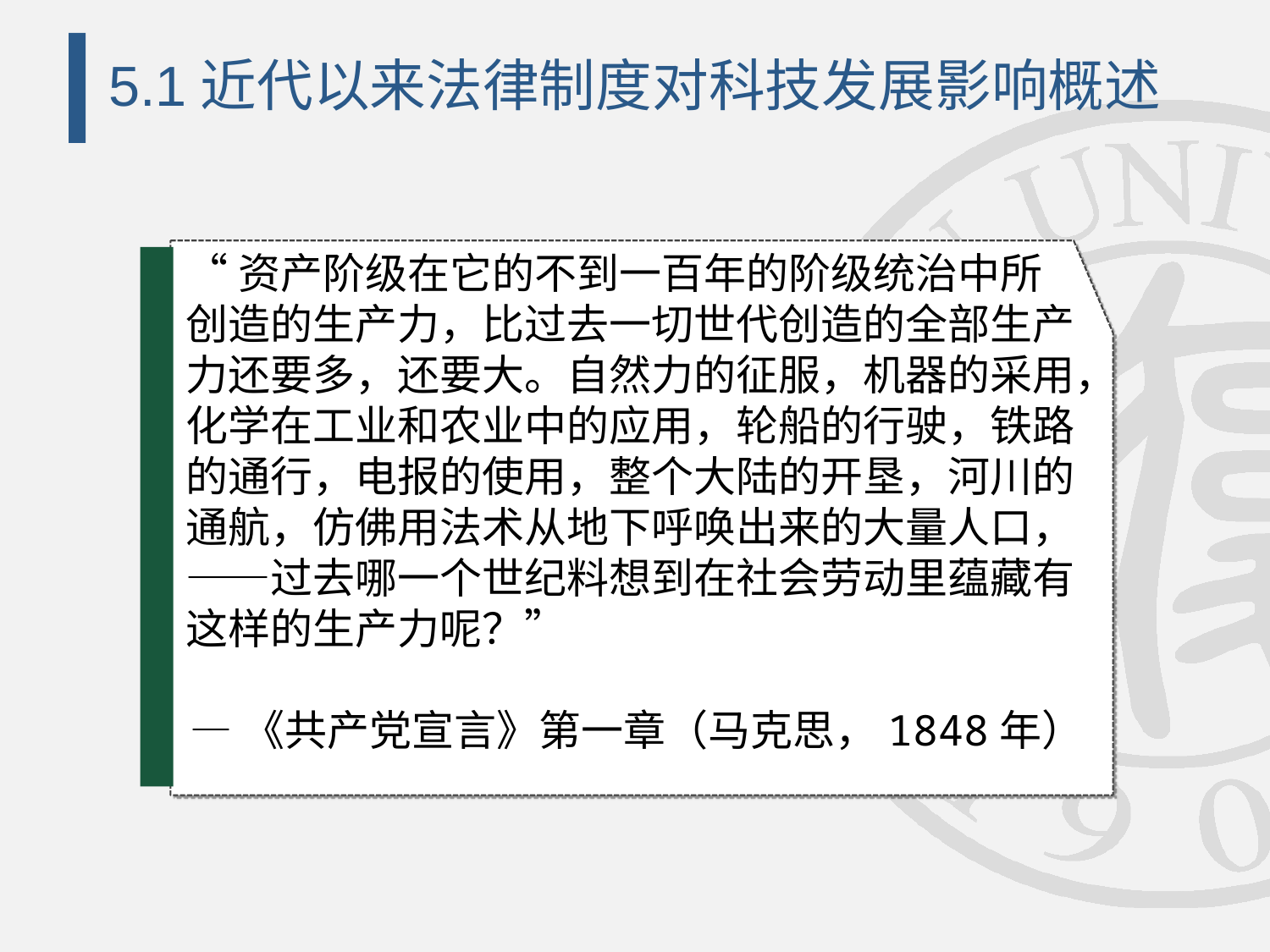

# 5.1近代以来法律制度对科技发展影响概述

“资产阶级在它的不到一百年的阶级统治中所创造的生产力，比过去一切世代创造的全部生产力还要多，还要大。自然力的征服，机器的采用，化学在工业和农业中的应用，轮船的行驶，铁路的通行，电报的使用，整个大陆的开垦，河川的通航，仿佛用法术从地下呼唤出来的大量人口，——过去哪一个世纪料想到在社会劳动里蕴藏有这样的生产力呢？”

—《共产党宣言》第一章（马克思，1848年）